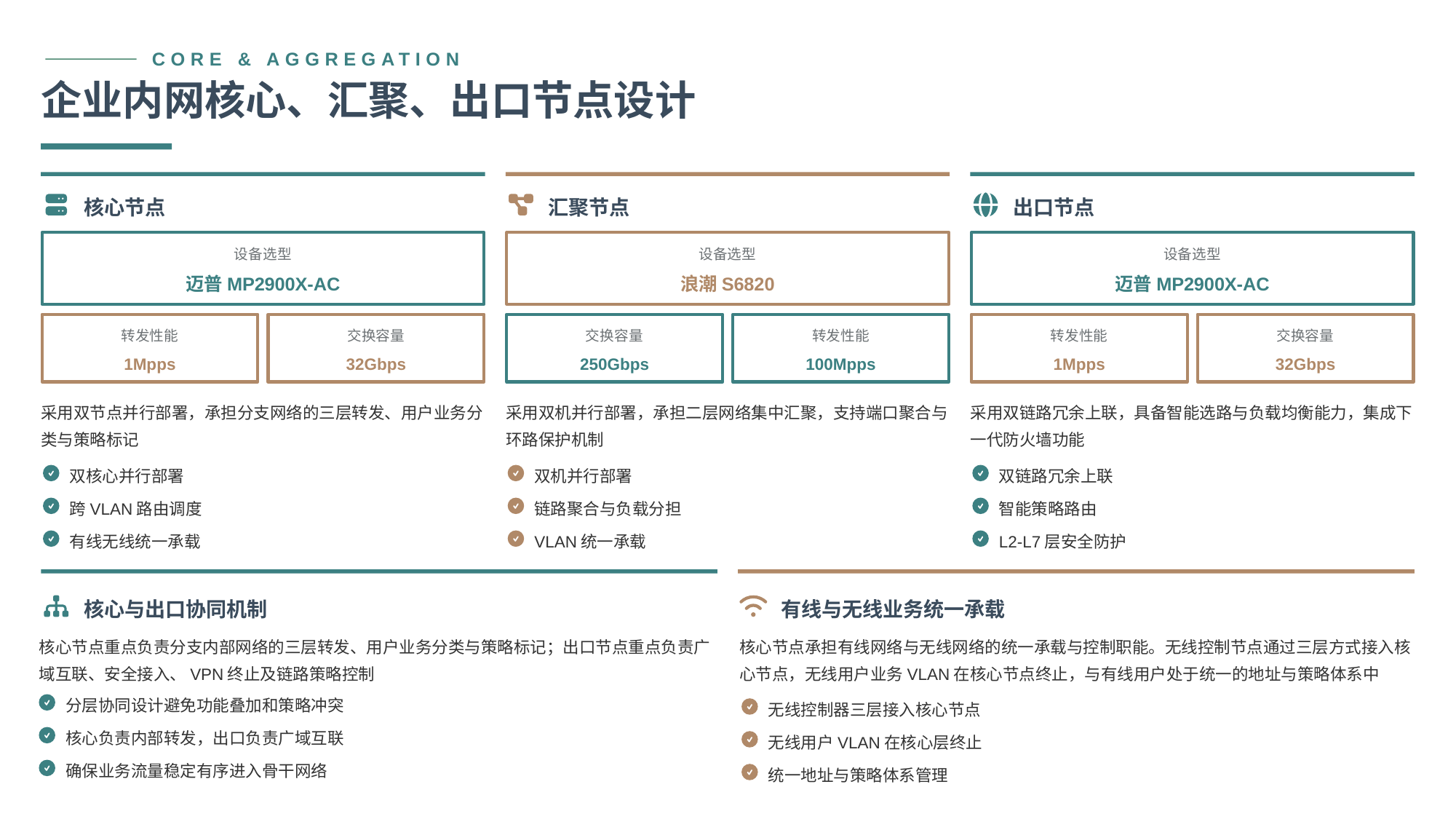

CORE & AGGREGATION

企业内网核心、汇聚、出口节点设计

核心节点
汇聚节点
出口节点

设备选型
设备选型
设备选型
迈普MP2900X-AC
浪潮S6820
迈普MP2900X-AC

转发性能
交换容量
交换容量
转发性能
转发性能
交换容量
1Mpps
32Gbps
250Gbps
100Mpps
1Mpps
32Gbps
采用双节点并行部署，承担分支网络的三层转发、用户业务分类与策略标记
采用双机并行部署，承担二层网络集中汇聚，支持端口聚合与环路保护机制
采用双链路冗余上联，具备智能选路与负载均衡能力，集成下一代防火墙功能
双核心并行部署
双机并行部署
双链路冗余上联

跨VLAN路由调度
链路聚合与负载分担
智能策略路由

有线无线统一承载
VLAN统一承载
L2-L7层安全防护

核心与出口协同机制
有线与无线业务统一承载

核心节点重点负责分支内部网络的三层转发、用户业务分类与策略标记；出口节点重点负责广域互联、安全接入、VPN终止及链路策略控制
核心节点承担有线网络与无线网络的统一承载与控制职能。无线控制节点通过三层方式接入核心节点，无线用户业务VLAN在核心节点终止，与有线用户处于统一的地址与策略体系中
分层协同设计避免功能叠加和策略冲突

无线控制器三层接入核心节点

核心负责内部转发，出口负责广域互联

无线用户VLAN在核心层终止

确保业务流量稳定有序进入骨干网络

统一地址与策略体系管理